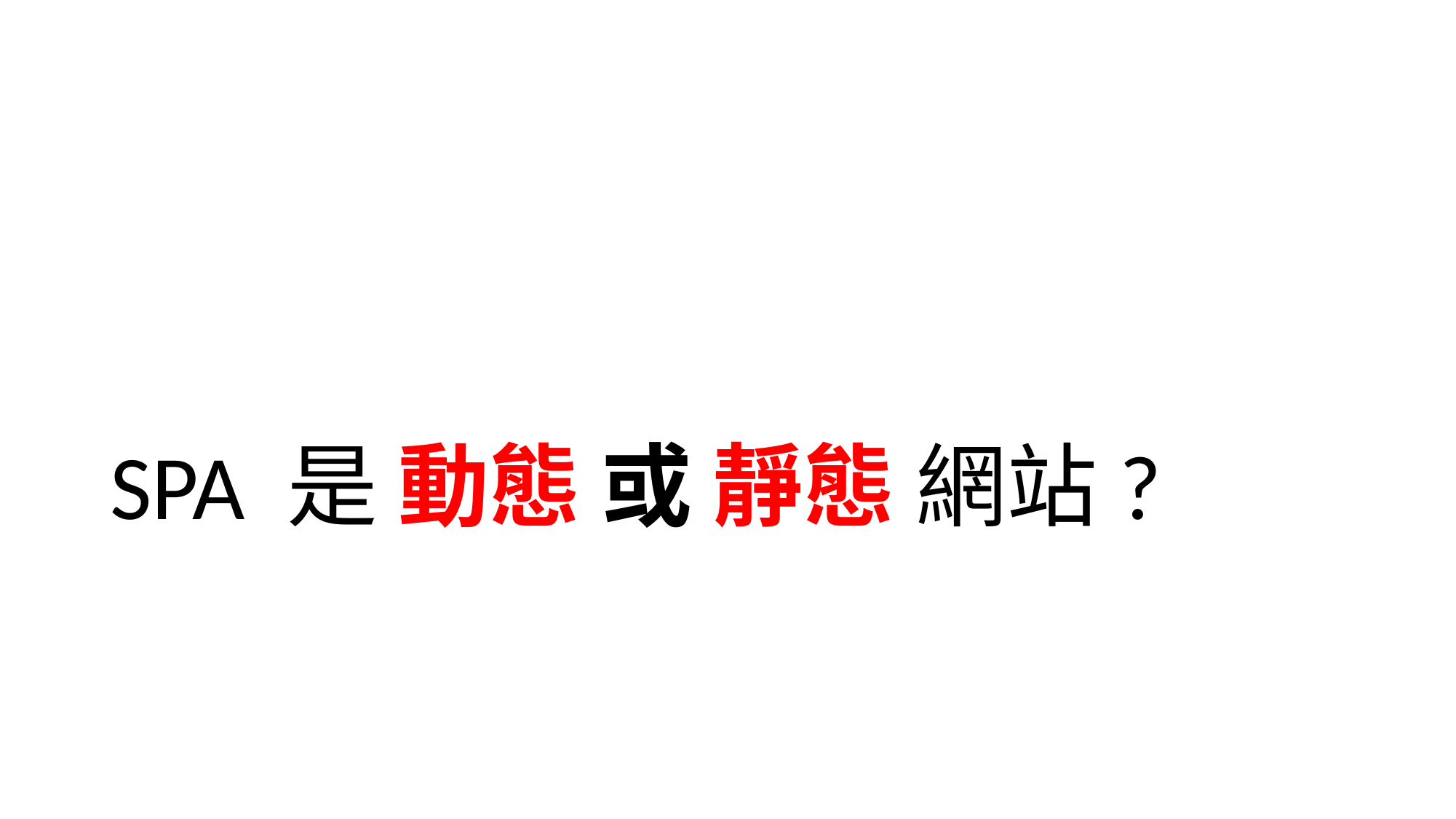

# SPA 是 動態 或 靜態 網站?